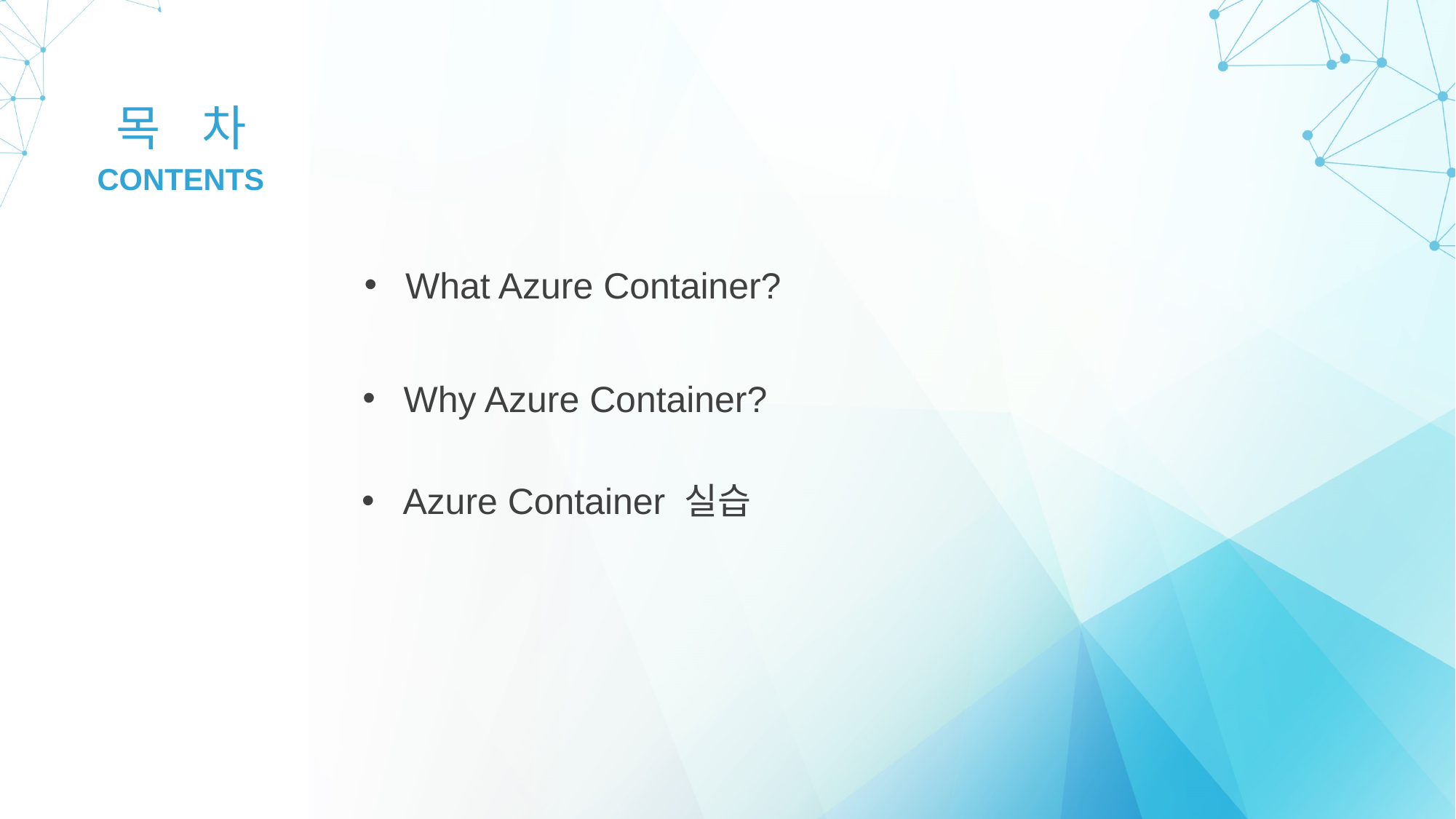

목   차
CONTENTS
What Azure Container?
Why Azure Container?
Azure Container 실습